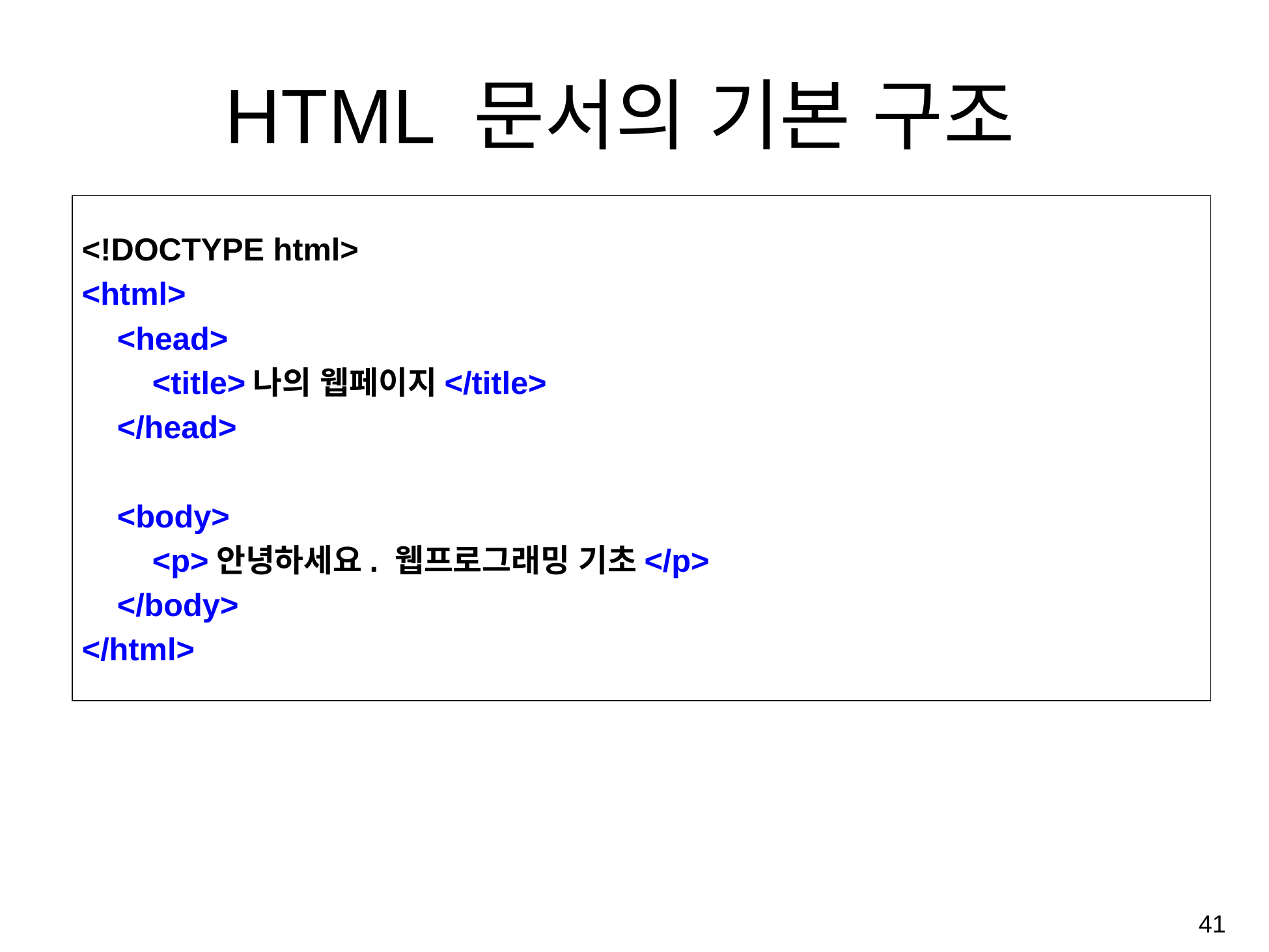

# HTML 문서의 기본 구조
<!DOCTYPE html>
<html>
    <head>
        <title>나의 웹페이지</title>
    </head>

    <body>
        <p>안녕하세요. 웹프로그래밍 기초</p>
    </body>
</html>
41